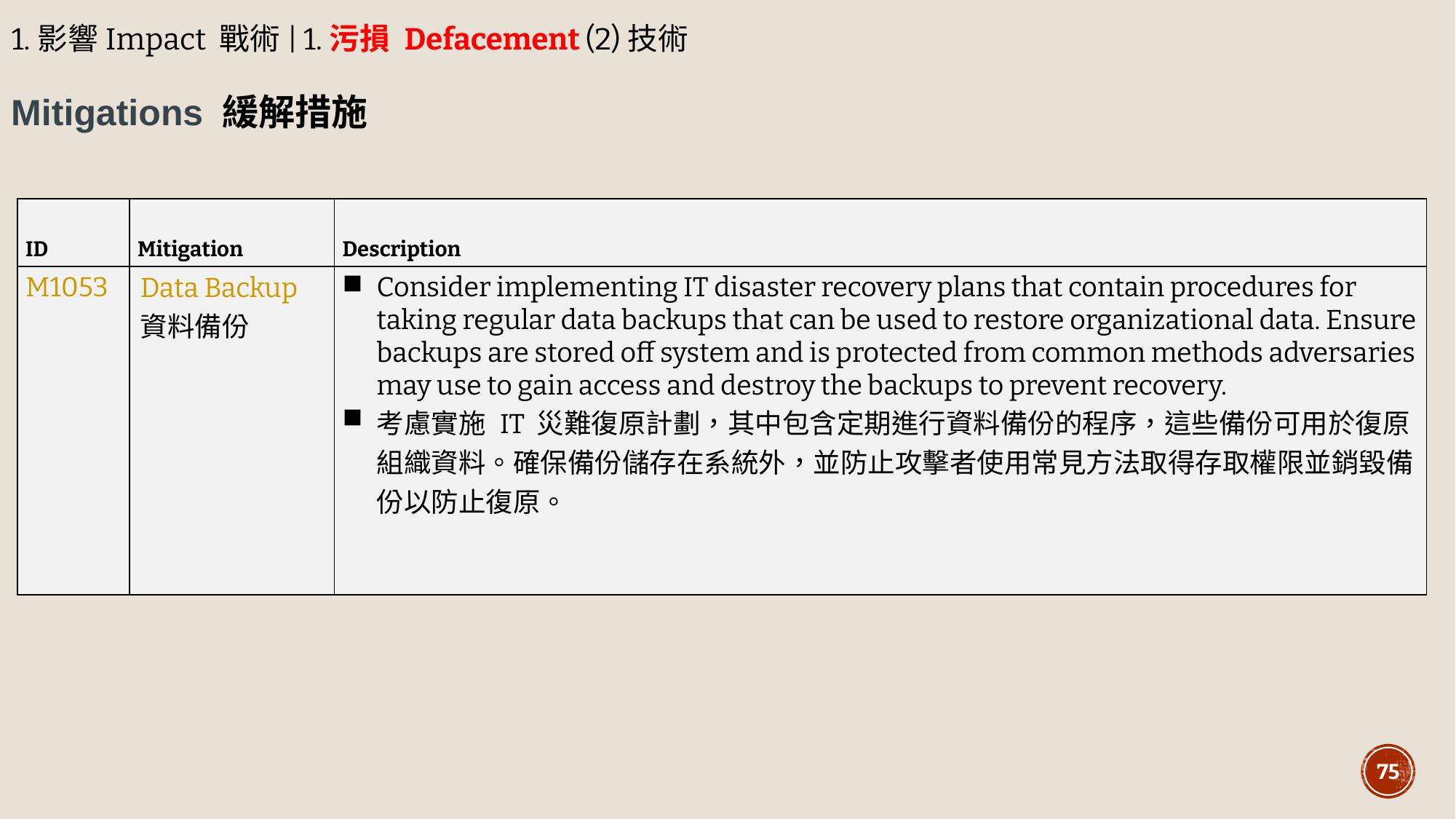

1.影響Impact 戰術| 1.污損 Defacement (2)技術
Mitigations 緩解措施
| ID | Mitigation | Description |
| --- | --- | --- |
| M1053 | Data Backup 資料備份 | Consider implementing IT disaster recovery plans that contain procedures for taking regular data backups that can be used to restore organizational data. Ensure backups are stored off system and is protected from common methods adversaries may use to gain access and destroy the backups to prevent recovery. 考慮實施 IT 災難復原計劃，其中包含定期進行資料備份的程序，這些備份可用於復原組織資料。確保備份儲存在系統外，並防止攻擊者使用常見方法取得存取權限並銷毀備份以防止復原。 |
75